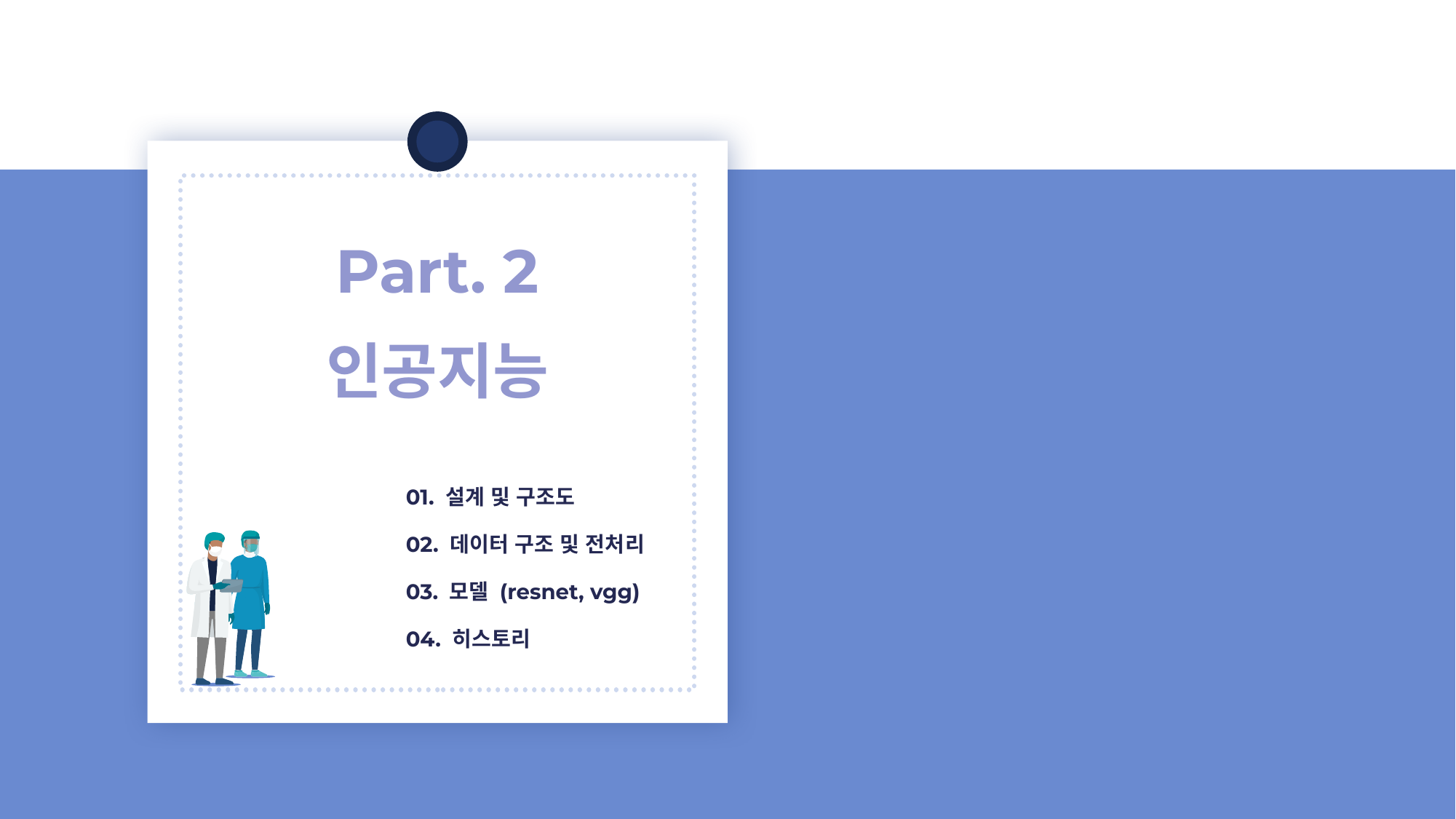

Part. 2
인공지능
01. 설계 및 구조도
02. 데이터 구조 및 전처리

03. 모델 (resnet, vgg)
04. 히스토리